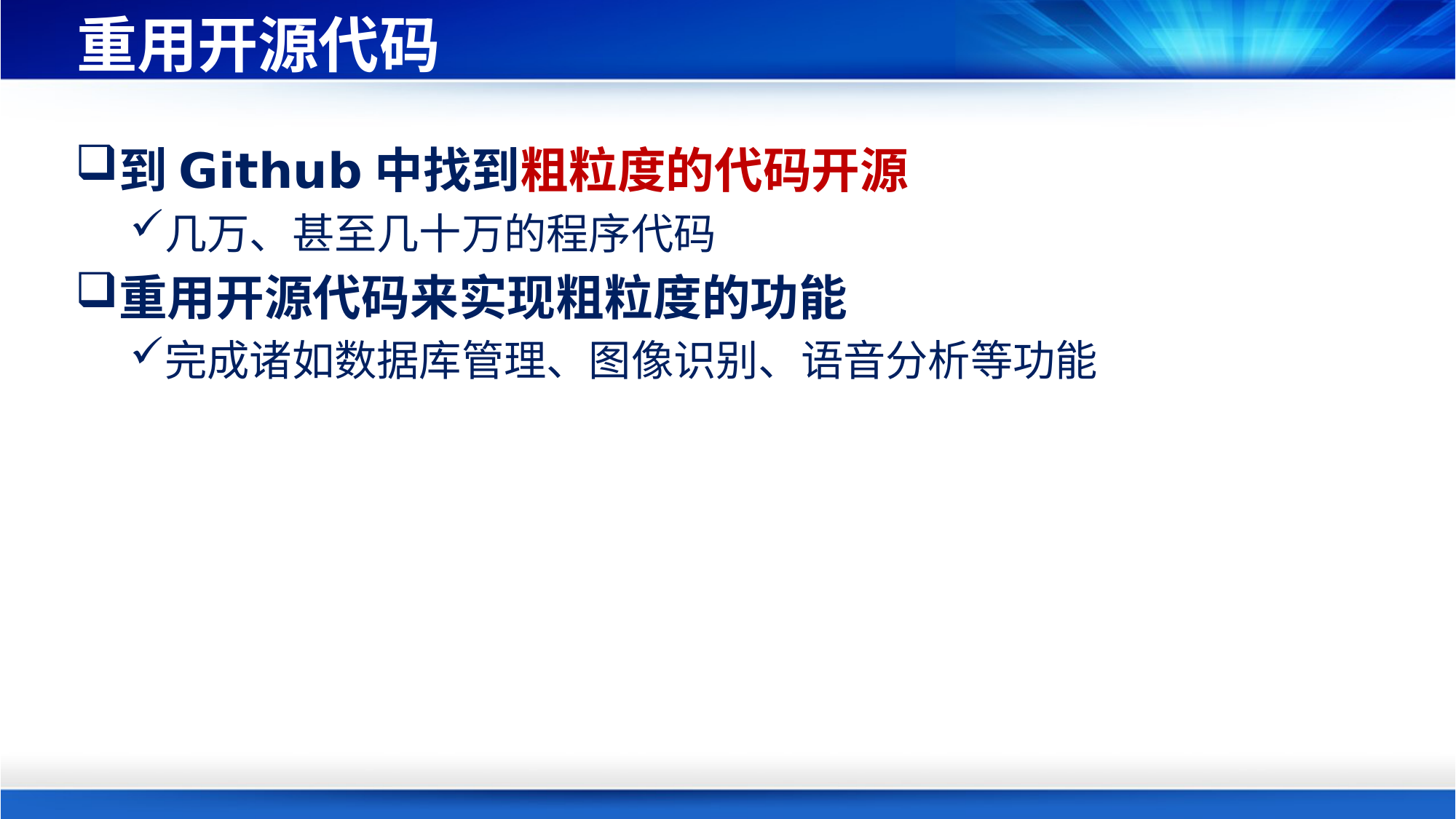

# 重用开源代码
到Github中找到粗粒度的代码开源
几万、甚至几十万的程序代码
重用开源代码来实现粗粒度的功能
完成诸如数据库管理、图像识别、语音分析等功能